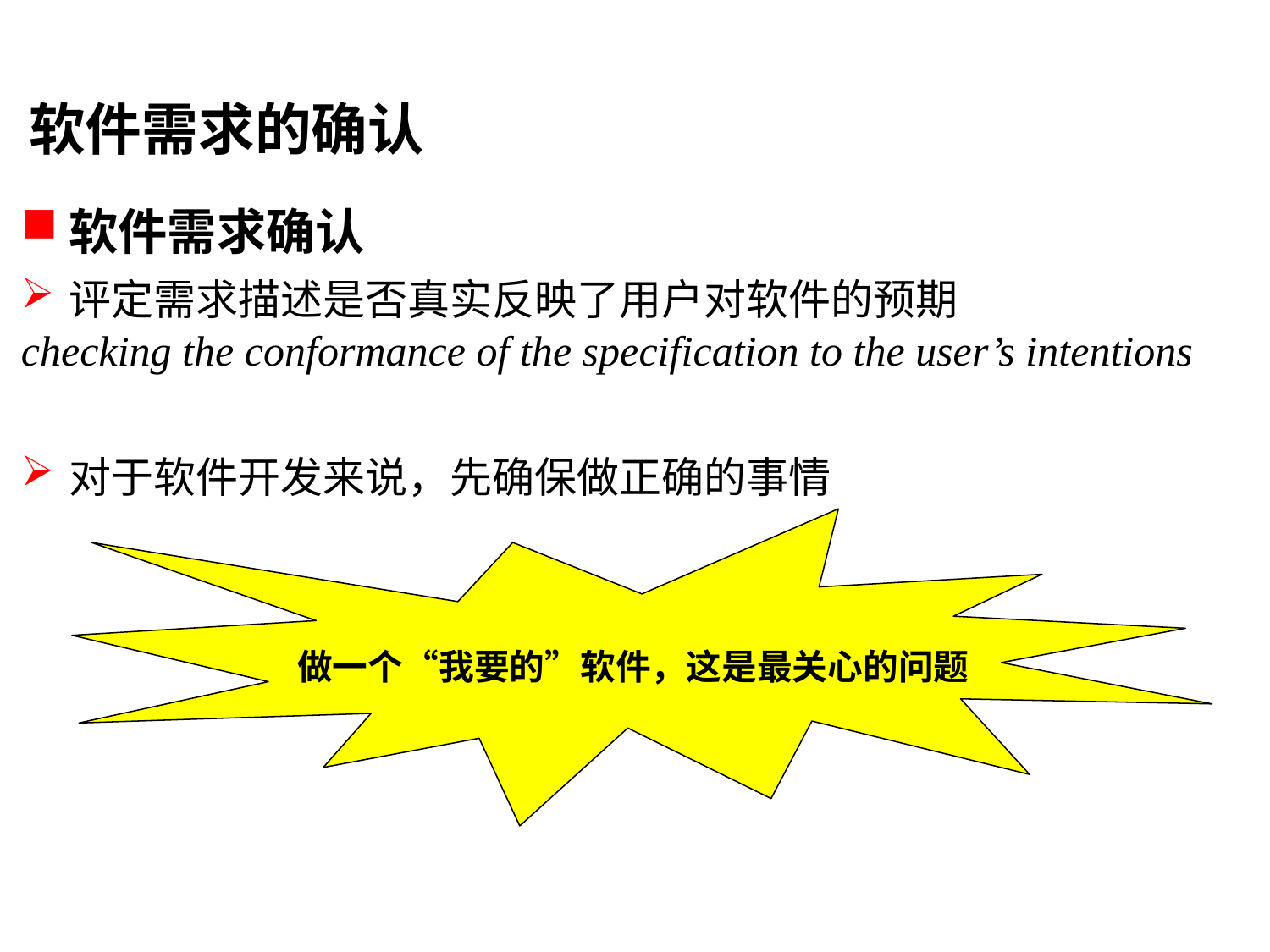

软件需求的确认
软件需求确认
评定需求描述是否真实反映了用户对软件的预期
checking the conformance of the specification to the user’s intentions

对于软件开发来说，先确保做正确的事情

做一个“我要的”软件，这是最关心的问题